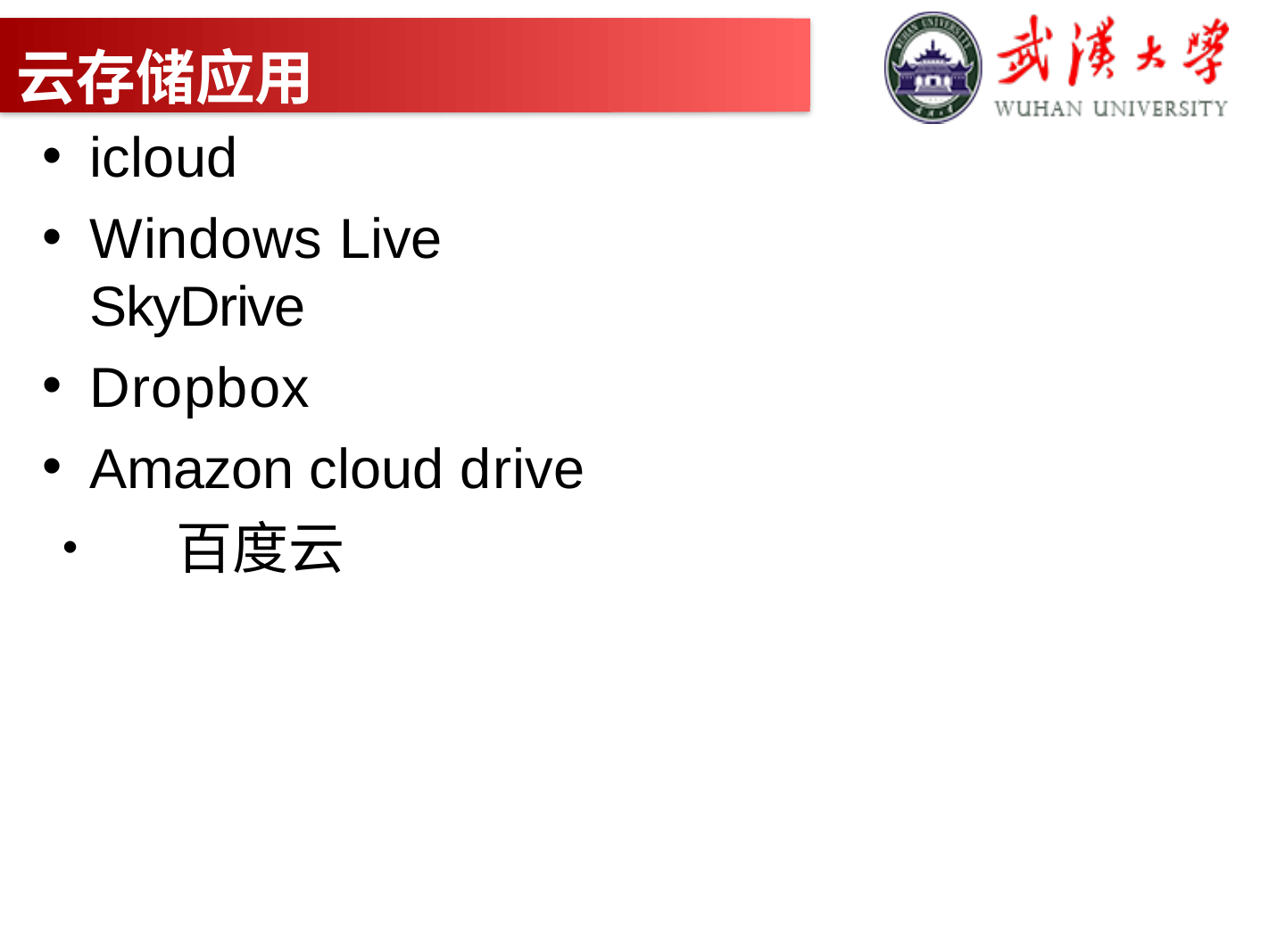

云存储应用
icloud

Windows Live SkyDrive

Dropbox

Amazon cloud drive

•	百度云